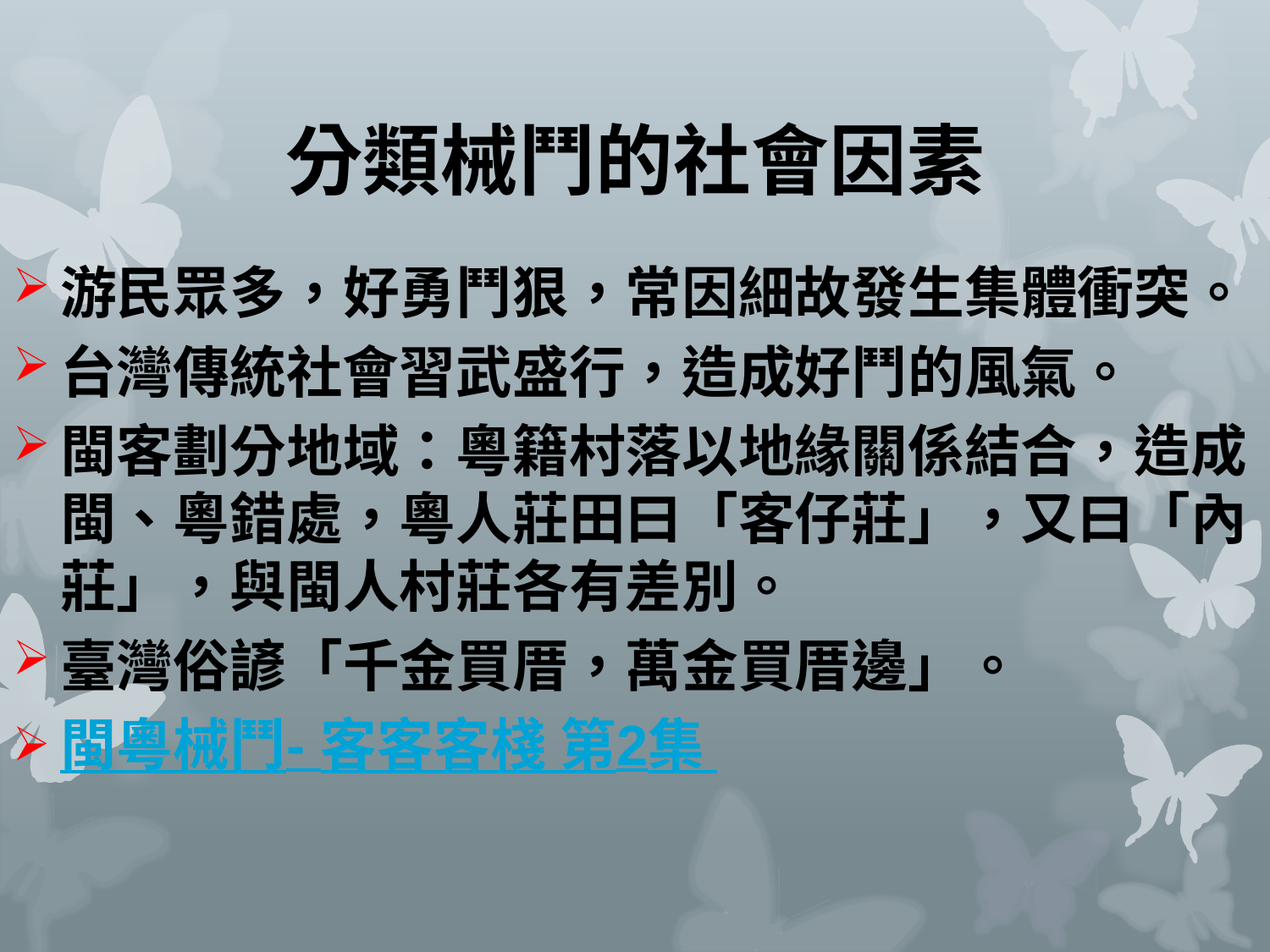

# 分類械鬥的社會因素
游民眾多，好勇鬥狠，常因細故發生集體衝突。
台灣傳統社會習武盛行，造成好鬥的風氣。
閩客劃分地域：粵籍村落以地緣關係結合，造成閩、粵錯處，粵人莊田曰「客仔莊」，又曰「內莊」，與閩人村莊各有差別。
臺灣俗諺「千金買厝，萬金買厝邊」。
閩粵械鬥- 客客客棧 第2集